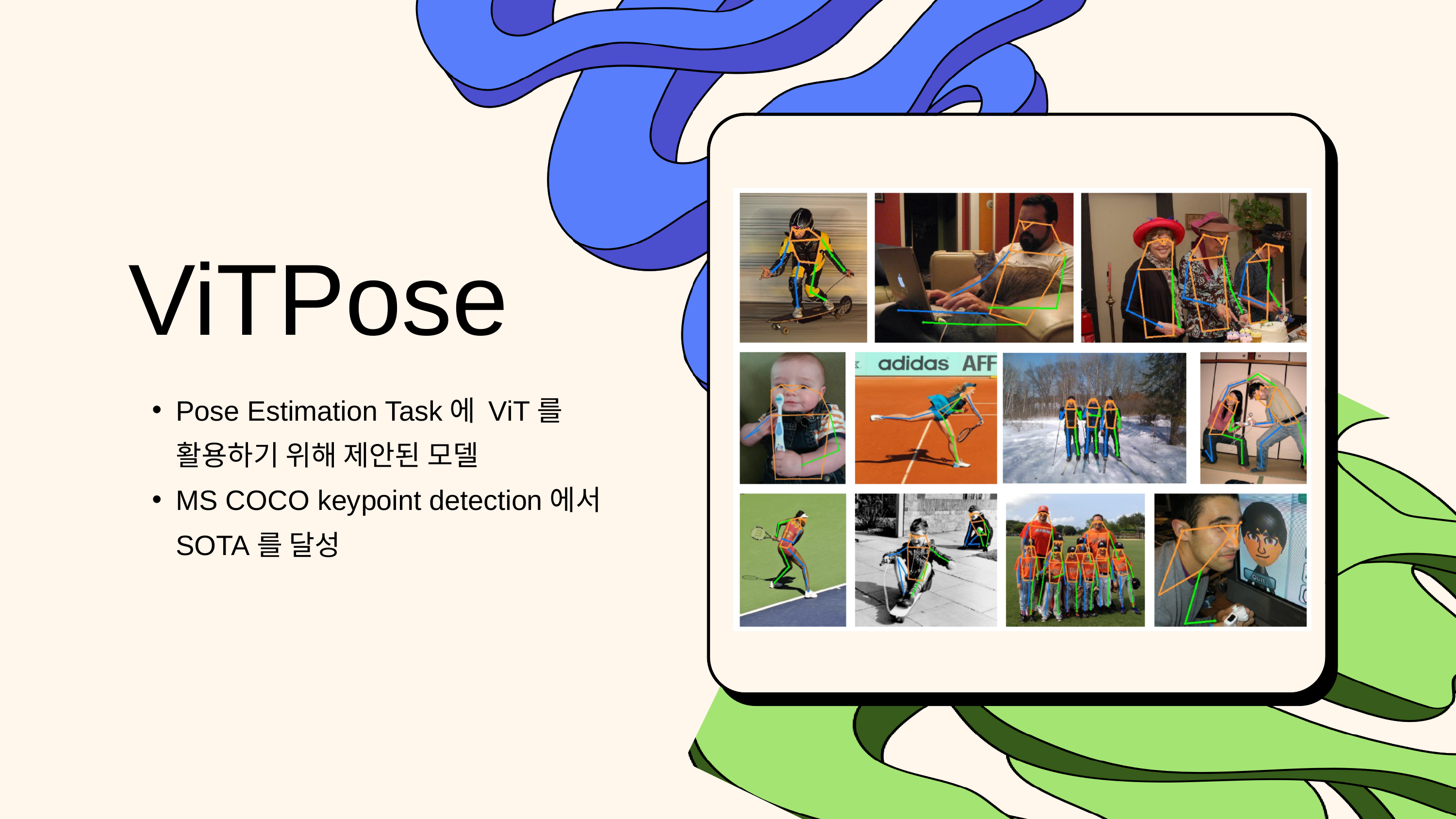

ViTPose
Pose Estimation Task에 ViT를      활용하기 위해 제안된 모델
MS COCO keypoint detection에서 SOTA를 달성